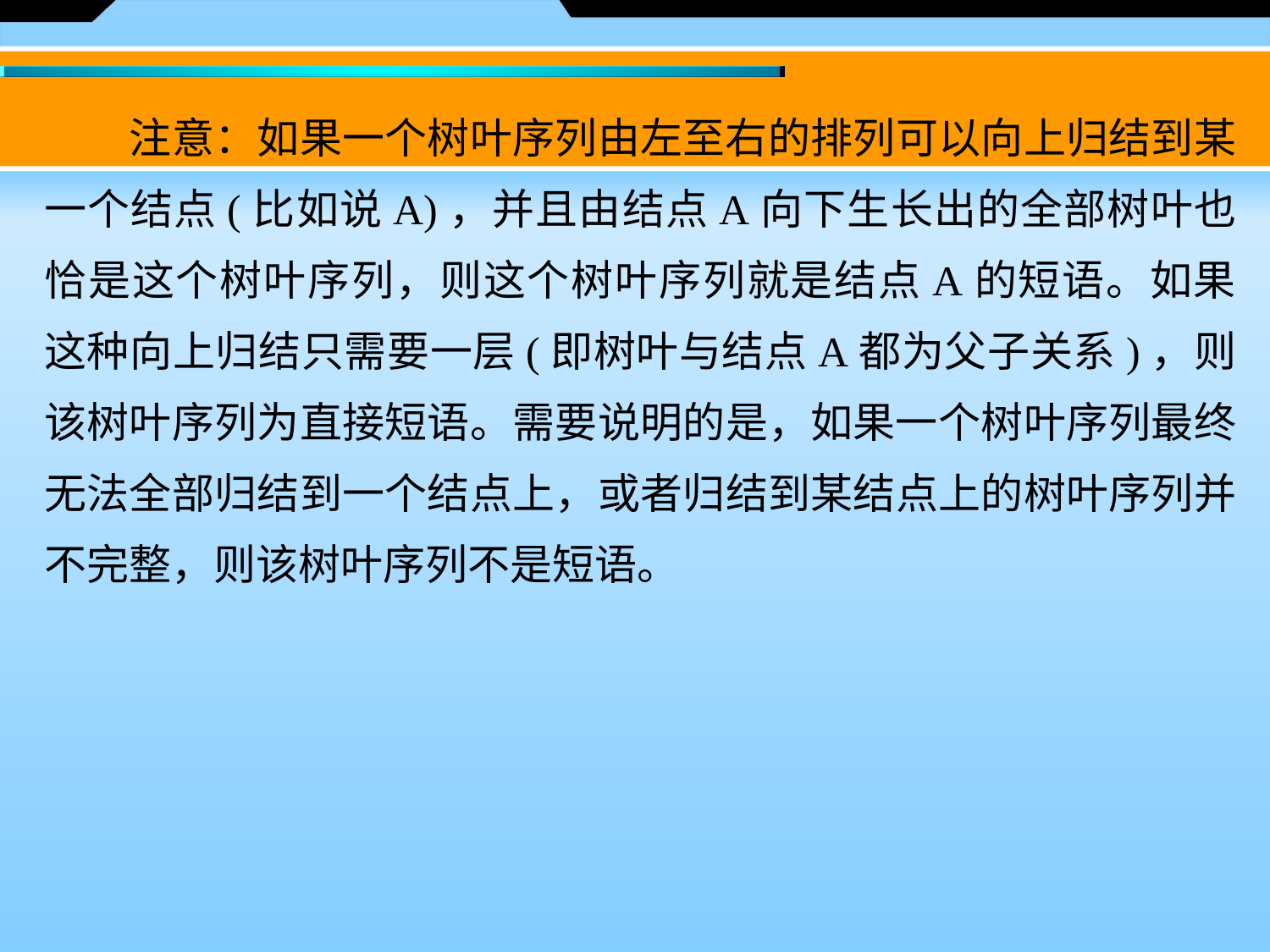

注意：如果一个树叶序列由左至右的排列可以向上归结到某一个结点(比如说A)，并且由结点A向下生长出的全部树叶也恰是这个树叶序列，则这个树叶序列就是结点A的短语。如果这种向上归结只需要一层(即树叶与结点A都为父子关系)，则该树叶序列为直接短语。需要说明的是，如果一个树叶序列最终无法全部归结到一个结点上，或者归结到某结点上的树叶序列并不完整，则该树叶序列不是短语。